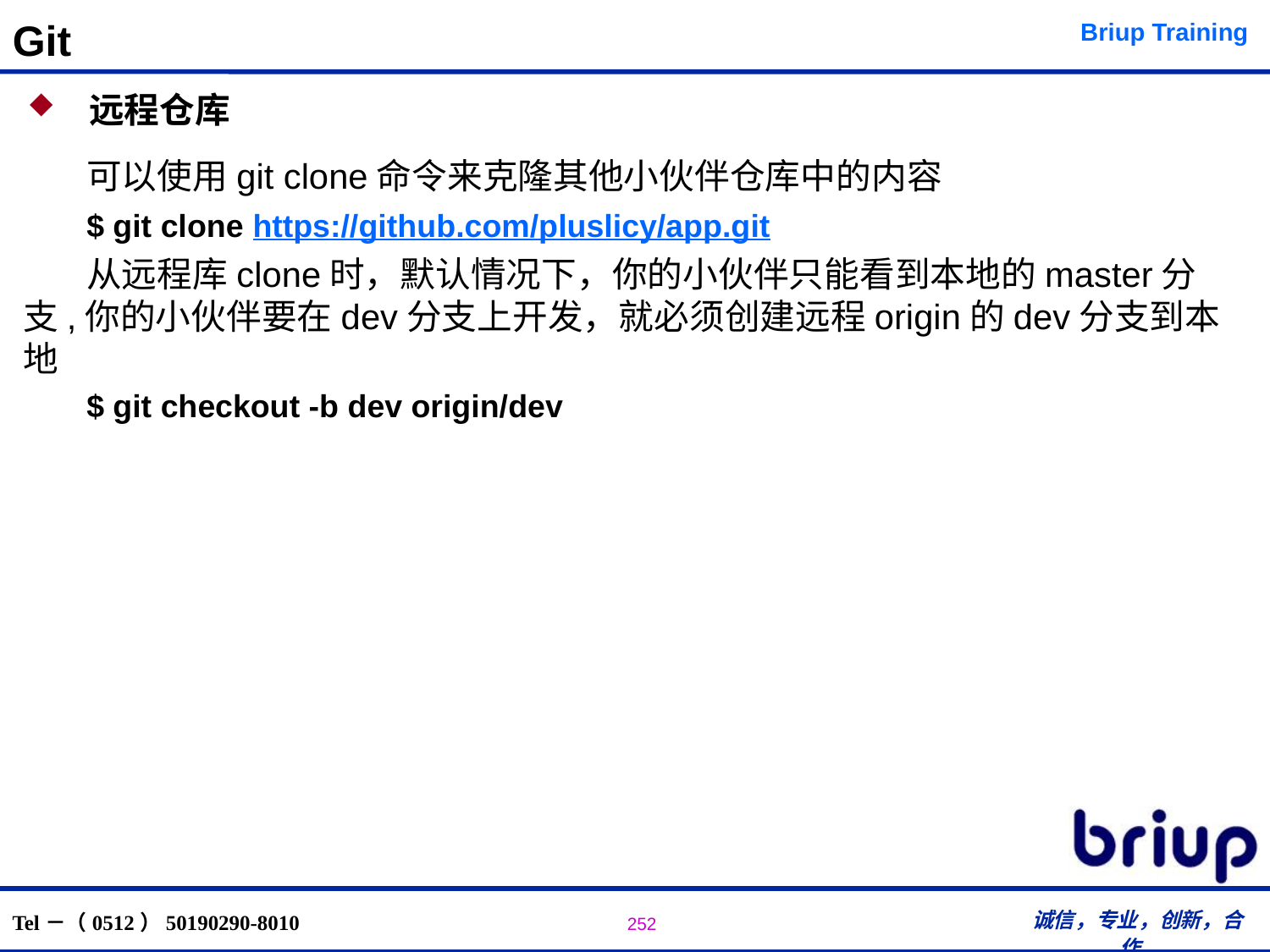

# Git
 远程仓库
可以使用git clone命令来克隆其他小伙伴仓库中的内容
$ git clone https://github.com/pluslicy/app.git
从远程库clone时，默认情况下，你的小伙伴只能看到本地的master分支,你的小伙伴要在dev分支上开发，就必须创建远程origin的dev分支到本地
$ git checkout -b dev origin/dev